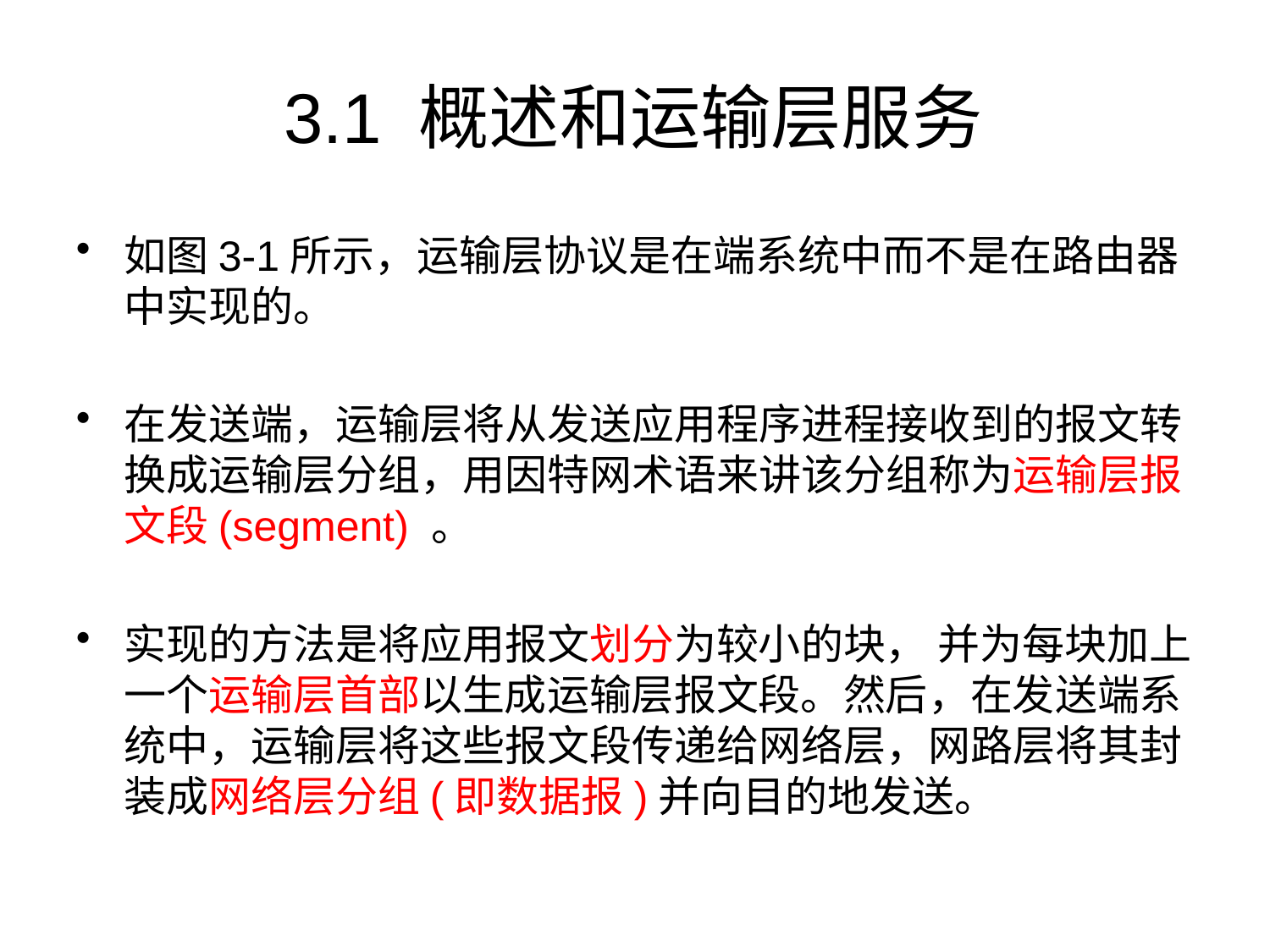

# 3.1 概述和运输层服务
如图3-1所示，运输层协议是在端系统中而不是在路由器中实现的。

在发送端，运输层将从发送应用程序进程接收到的报文转换成运输层分组，用因特网术语来讲该分组称为运输层报文段(segment) 。

实现的方法是将应用报文划分为较小的块， 并为每块加上一个运输层首部以生成运输层报文段。然后，在发送端系统中，运输层将这些报文段传递给网络层，网路层将其封装成网络层分组(即数据报)并向目的地发送。